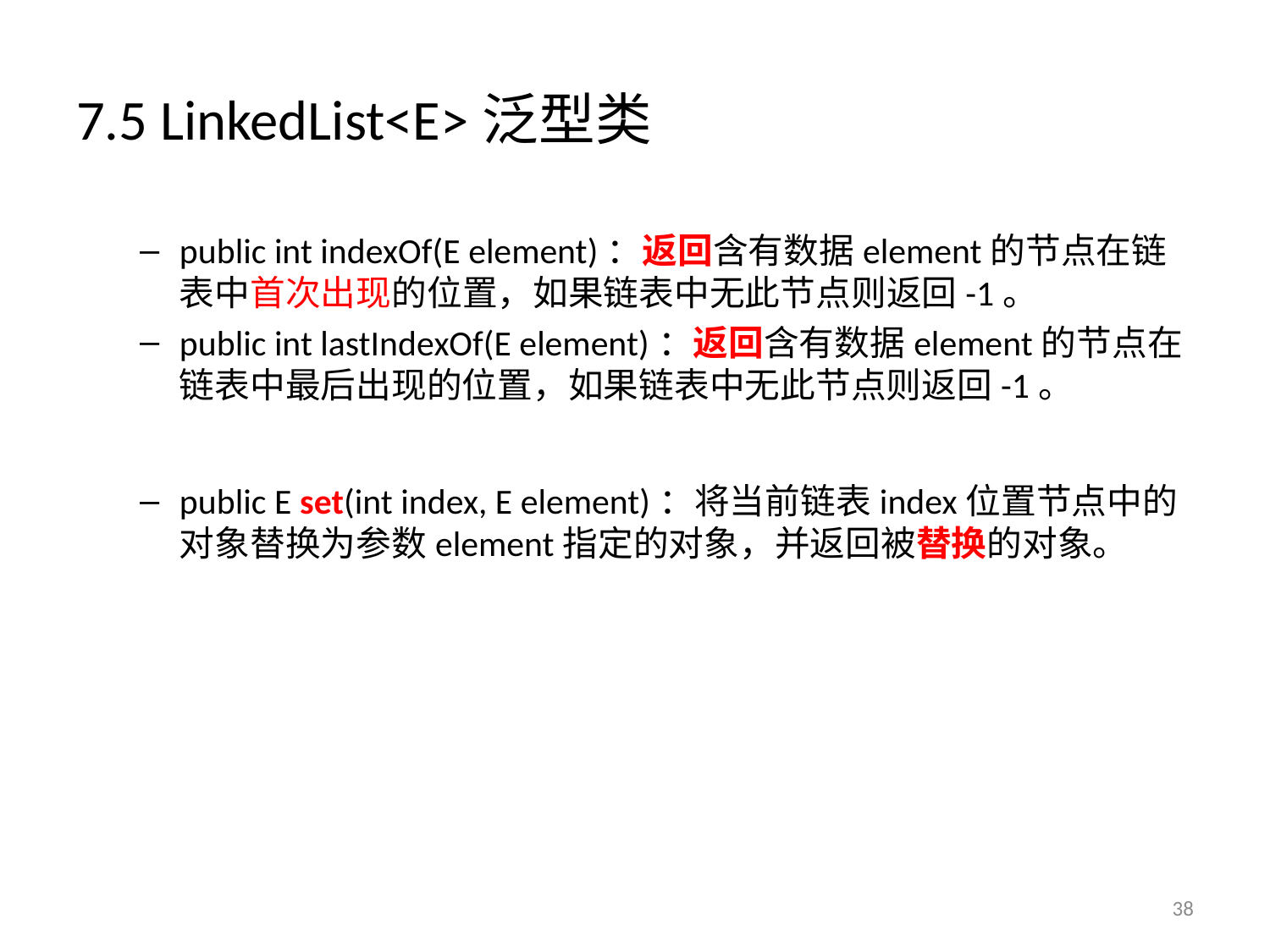

# 7.5 LinkedList<E>泛型类
public int indexOf(E element)：返回含有数据element的节点在链表中首次出现的位置，如果链表中无此节点则返回-1。
public int lastIndexOf(E element)：返回含有数据element的节点在链表中最后出现的位置，如果链表中无此节点则返回-1。

public E set(int index, E element)：将当前链表index位置节点中的对象替换为参数element指定的对象，并返回被替换的对象。
38